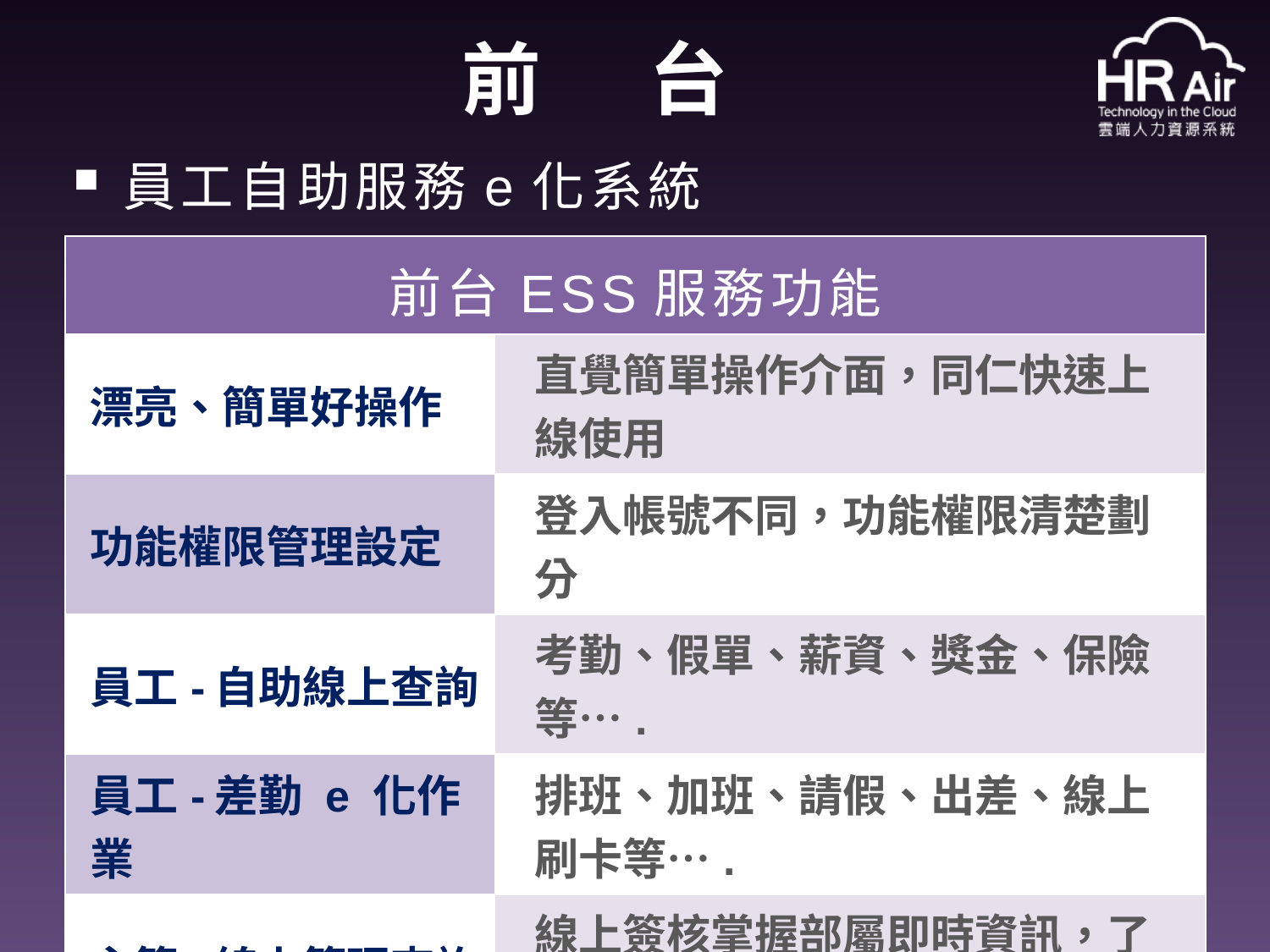

# 前      台
員工自助服務e化系統
| 前台ESS服務功能 |  |
| --- | --- |
| 漂亮、簡單好操作 | 直覺簡單操作介面，同仁快速上線使用 |
| 功能權限管理設定 | 登入帳號不同，功能權限清楚劃分 |
| 員工-自助線上查詢 | 考勤、假單、薪資、獎金、保險等…. |
| 員工-差勤 e 化作業 | 排班、加班、請假、出差、線上刷卡等…. |
| 主管-線上管理查詢 | 線上簽核掌握部屬即時資訊，了解人員分佈及變化 |